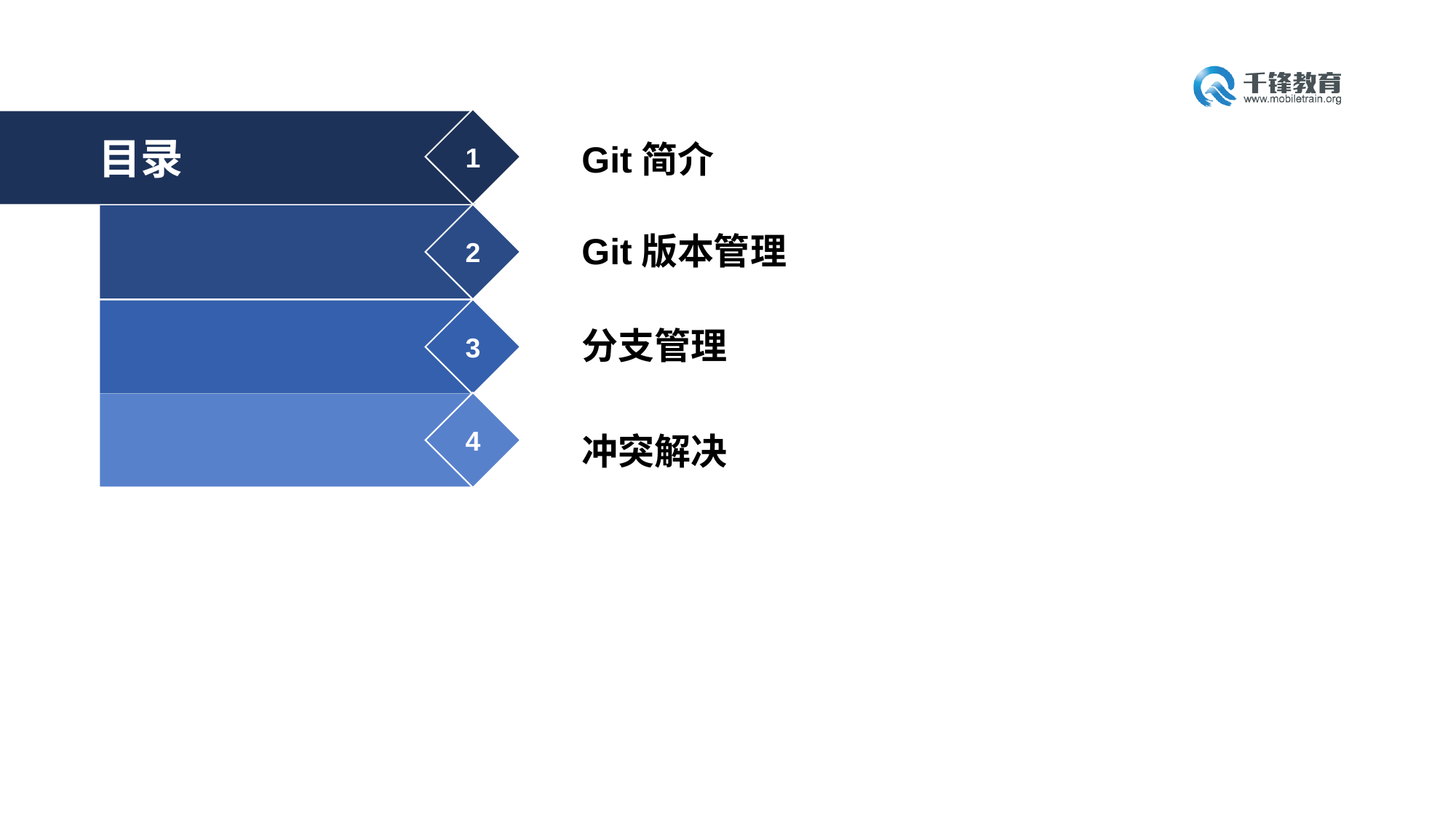

Git简介

1

目录

2

Git版本管理

3

分支管理

4

冲突解决